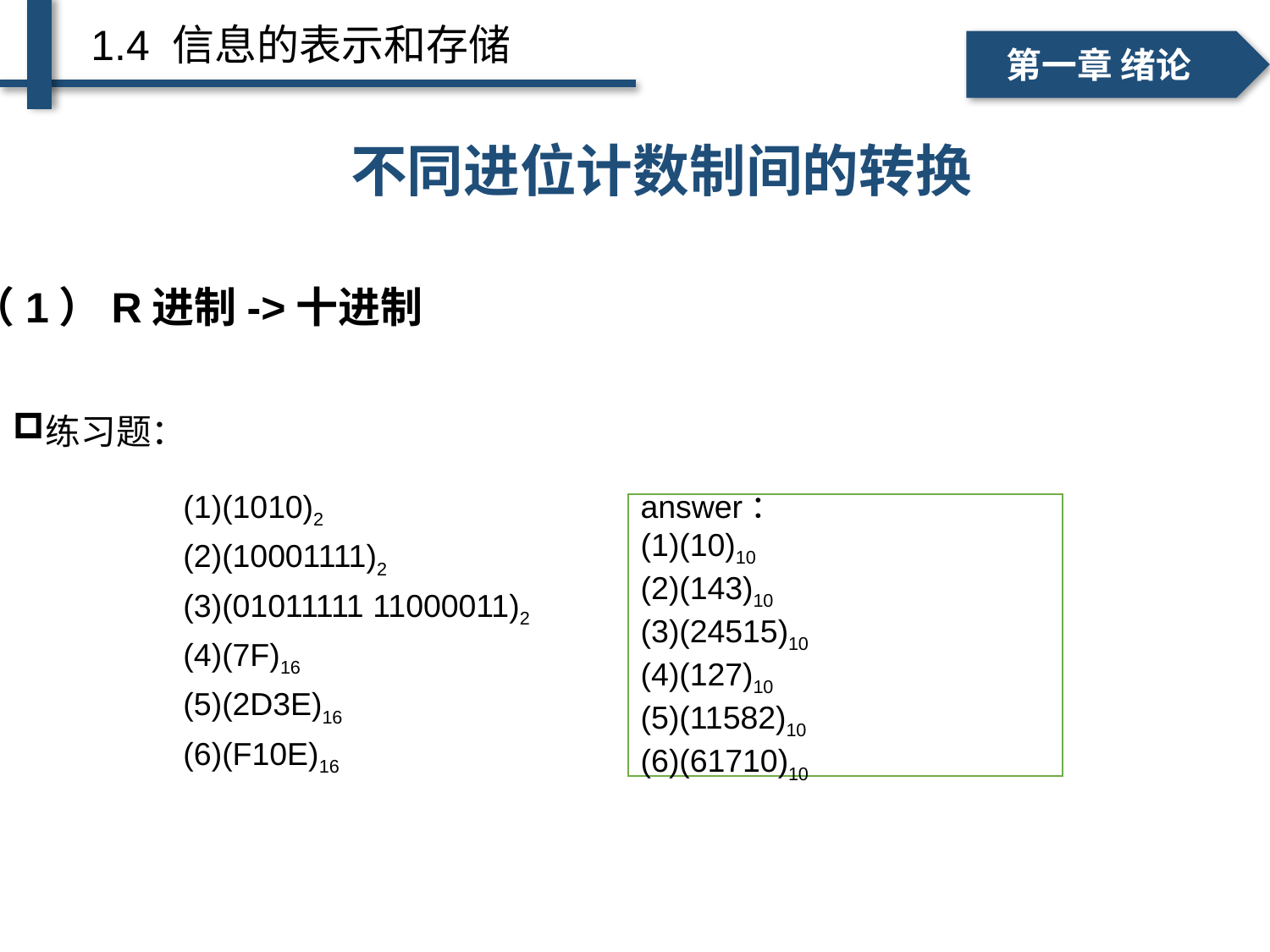

1.4 信息的表示和存储

一、个人简介
二、学术成绩

第一章 绪论

# 不同进位计数制间的转换
（1）R进制->十进制
练习题：

(1)(1010)2
(2)(10001111)2
(3)(01011111 11000011)2
(4)(7F)16
(5)(2D3E)16
(6)(F10E)16
answer：
(1)(10)10
(2)(143)10
(3)(24515)10
(4)(127)10
(5)(11582)10
(6)(61710)10
50